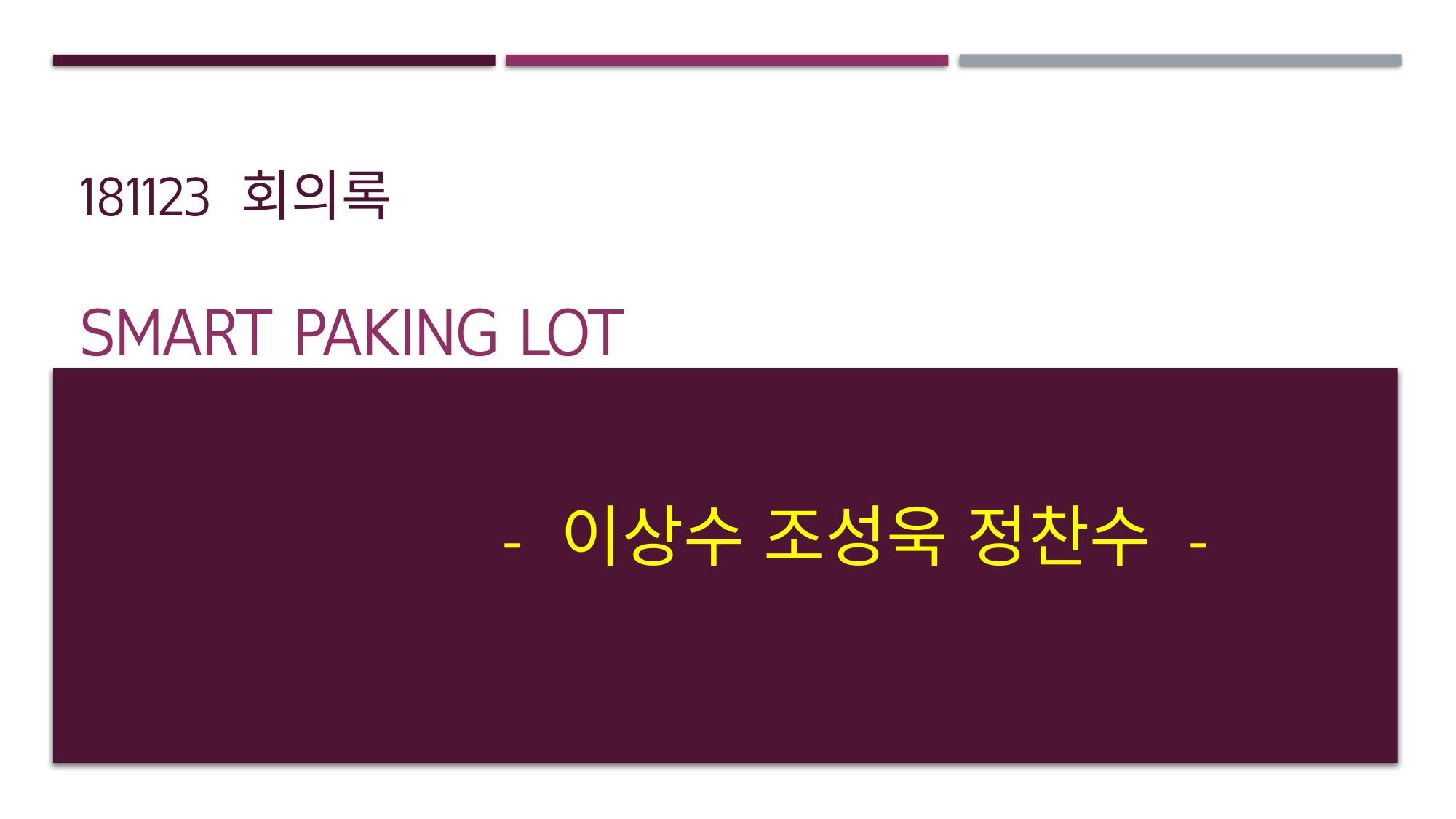

# 181123 회의록
Smart paking lot

                     - 이상수 조성욱 정찬수 -